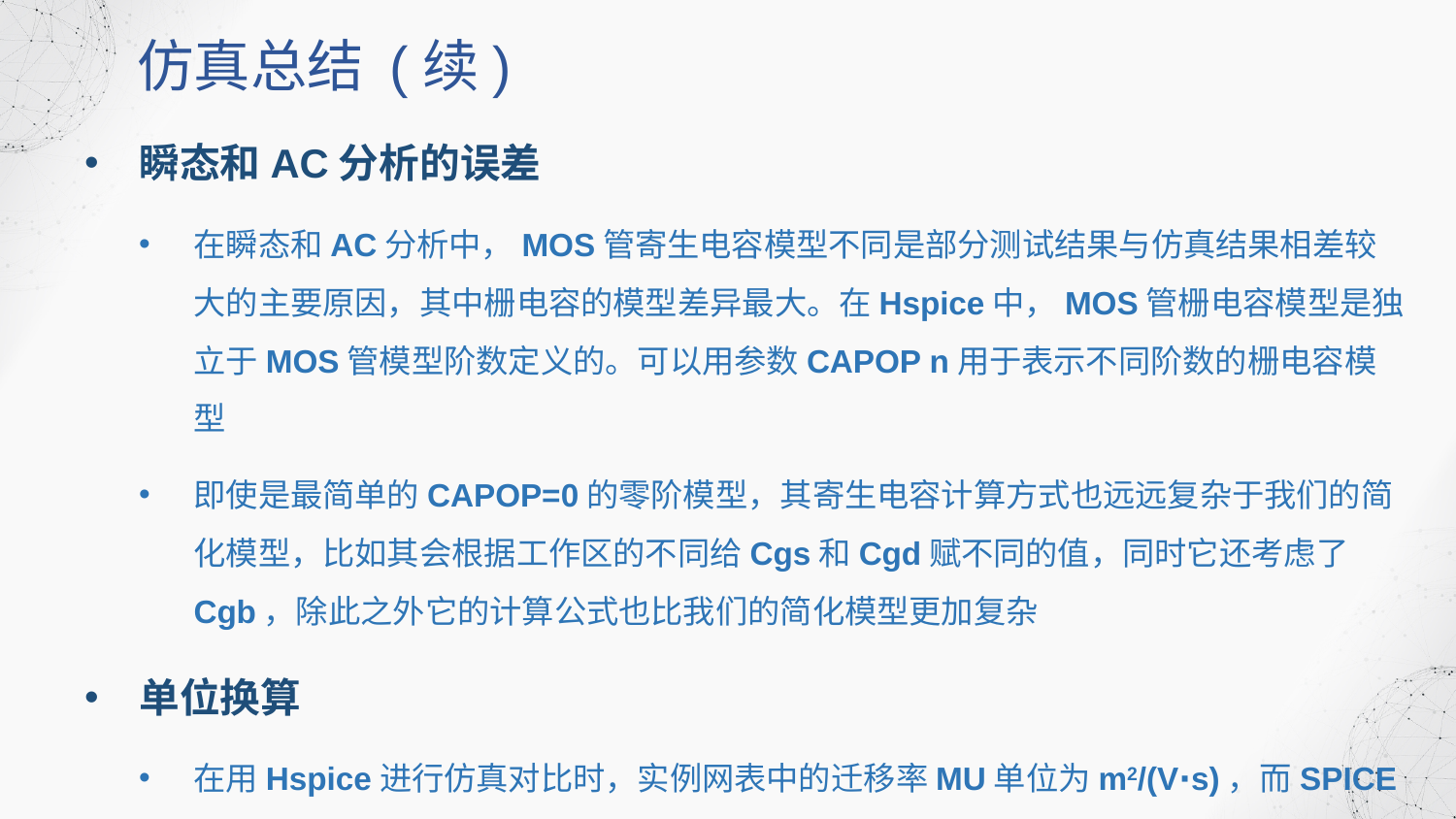

仿真总结 (续)
瞬态和AC分析的误差
在瞬态和AC分析中，MOS管寄生电容模型不同是部分测试结果与仿真结果相差较大的主要原因，其中栅电容的模型差异最大。在Hspice中，MOS管栅电容模型是独立于MOS管模型阶数定义的。可以用参数CAPOP n用于表示不同阶数的栅电容模型
即使是最简单的CAPOP=0的零阶模型，其寄生电容计算方式也远远复杂于我们的简化模型，比如其会根据工作区的不同给Cgs和Cgd赋不同的值，同时它还考虑了Cgb，除此之外它的计算公式也比我们的简化模型更加复杂
单位换算
在用Hspice进行仿真对比时，实例网表中的迁移率MU单位为m2/(V⋅s)，而SPICE标准参数中的迁移率UO单位为cm2/(V⋅s)，在替换参数时需要进行单位换算。